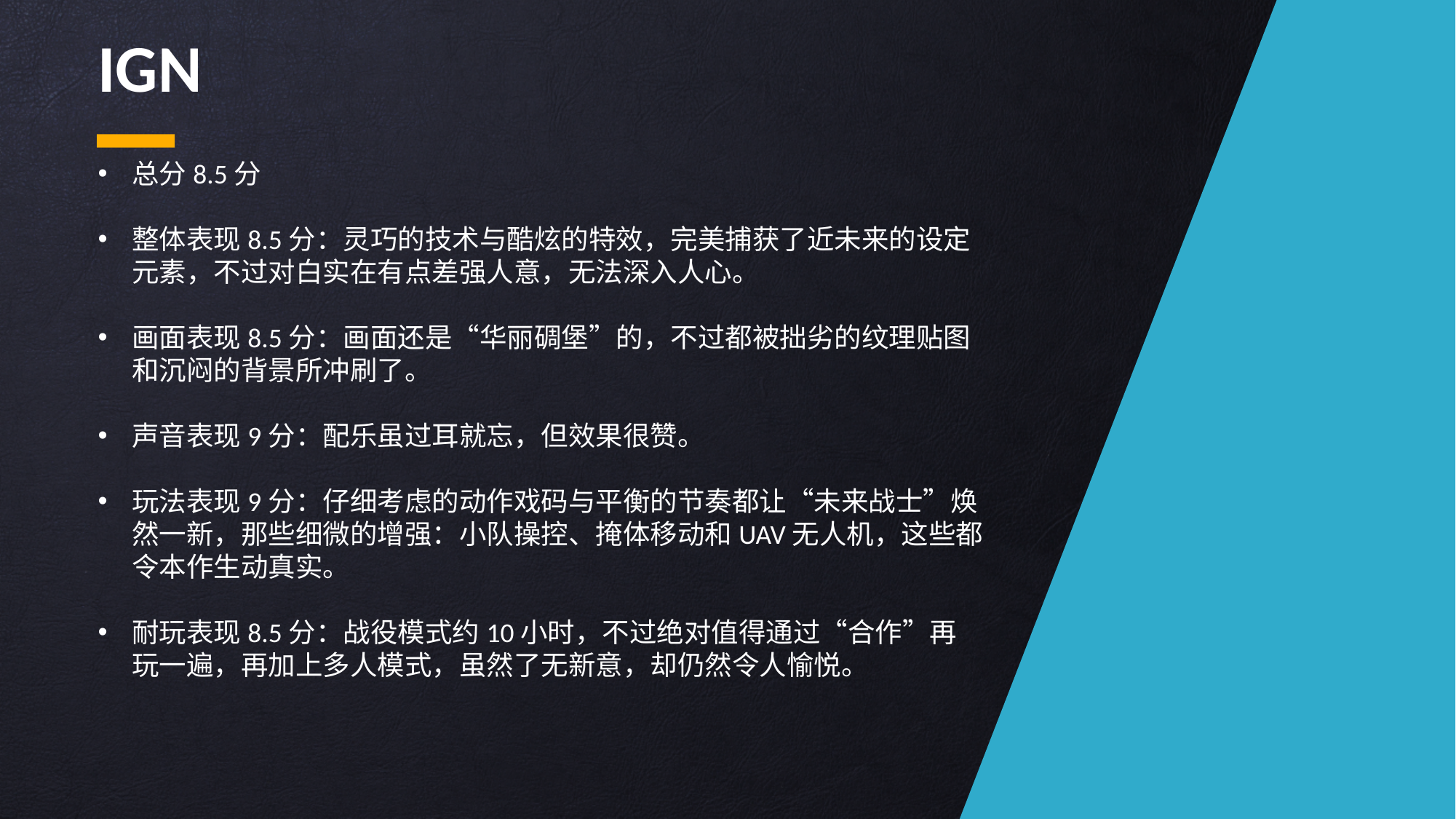

IGN

总分8.5分

整体表现8.5分：灵巧的技术与酷炫的特效，完美捕获了近未来的设定元素，不过对白实在有点差强人意，无法深入人心。

画面表现8.5分：画面还是“华丽碉堡”的，不过都被拙劣的纹理贴图和沉闷的背景所冲刷了。

声音表现9分：配乐虽过耳就忘，但效果很赞。

玩法表现9分：仔细考虑的动作戏码与平衡的节奏都让“未来战士”焕然一新，那些细微的增强：小队操控、掩体移动和UAV无人机，这些都令本作生动真实。

耐玩表现8.5分：战役模式约10小时，不过绝对值得通过“合作”再玩一遍，再加上多人模式，虽然了无新意，却仍然令人愉悦。